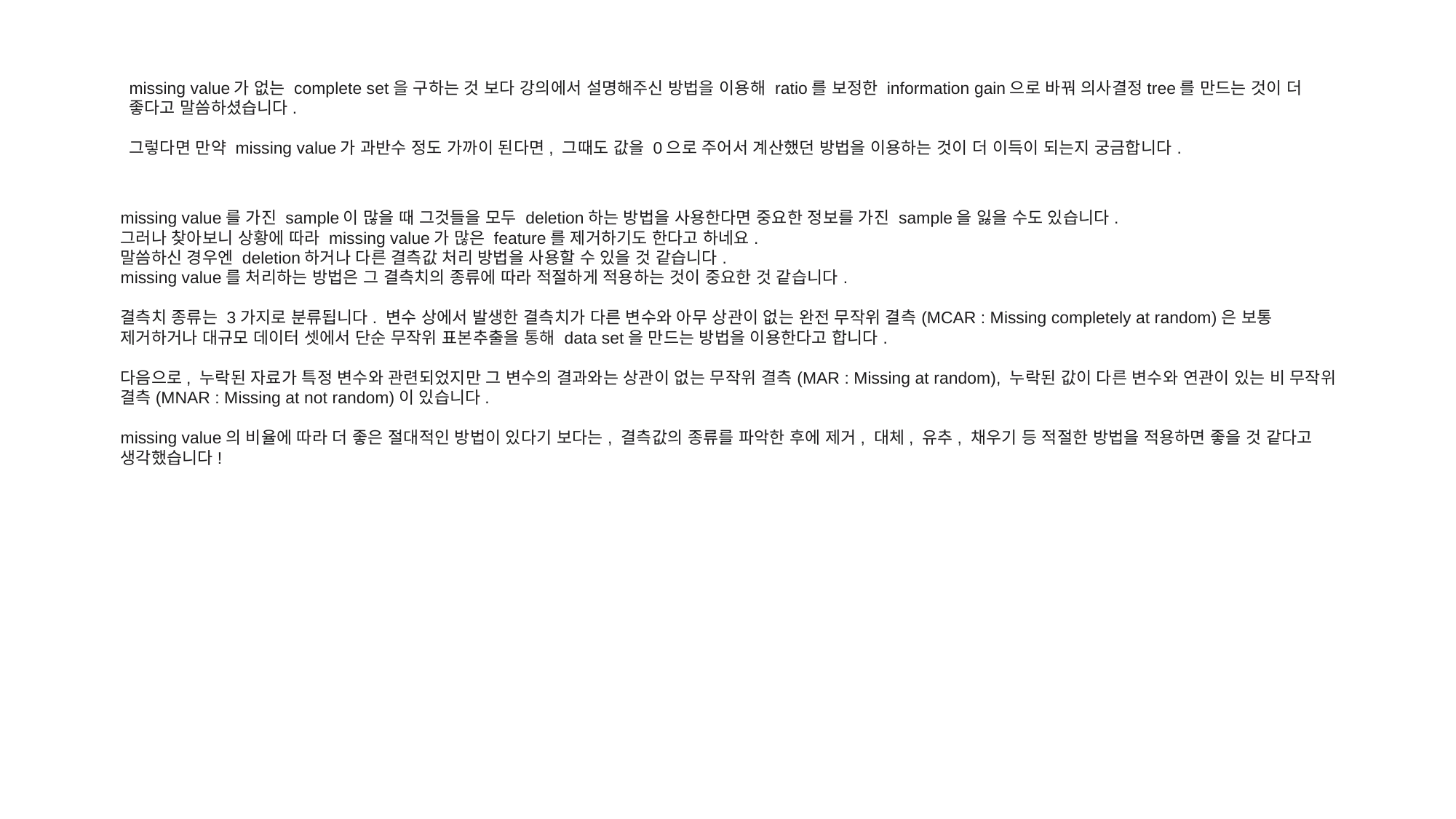

missing value가 없는 complete set을 구하는 것 보다 강의에서 설명해주신 방법을 이용해 ratio를 보정한 information gain으로 바꿔 의사결정tree를 만드는 것이 더 좋다고 말씀하셨습니다.

그렇다면 만약 missing value가 과반수 정도 가까이 된다면, 그때도 값을 0으로 주어서 계산했던 방법을 이용하는 것이 더 이득이 되는지 궁금합니다.
missing value를 가진 sample이 많을 때 그것들을 모두 deletion하는 방법을 사용한다면 중요한 정보를 가진 sample을 잃을 수도 있습니다.
그러나 찾아보니 상황에 따라 missing value가 많은 feature를 제거하기도 한다고 하네요.
말씀하신 경우엔 deletion하거나 다른 결측값 처리 방법을 사용할 수 있을 것 같습니다.
missing value를 처리하는 방법은 그 결측치의 종류에 따라 적절하게 적용하는 것이 중요한 것 같습니다.

결측치 종류는 3가지로 분류됩니다. 변수 상에서 발생한 결측치가 다른 변수와 아무 상관이 없는 완전 무작위 결측(MCAR : Missing completely at random)은 보통 제거하거나 대규모 데이터 셋에서 단순 무작위 표본추출을 통해 data set을 만드는 방법을 이용한다고 합니다.

다음으로, 누락된 자료가 특정 변수와 관련되었지만 그 변수의 결과와는 상관이 없는 무작위 결측(MAR : Missing at random), 누락된 값이 다른 변수와 연관이 있는 비 무작위 결측(MNAR : Missing at not random)이 있습니다.

missing value의 비율에 따라 더 좋은 절대적인 방법이 있다기 보다는, 결측값의 종류를 파악한 후에 제거, 대체, 유추, 채우기 등 적절한 방법을 적용하면 좋을 것 같다고 생각했습니다!